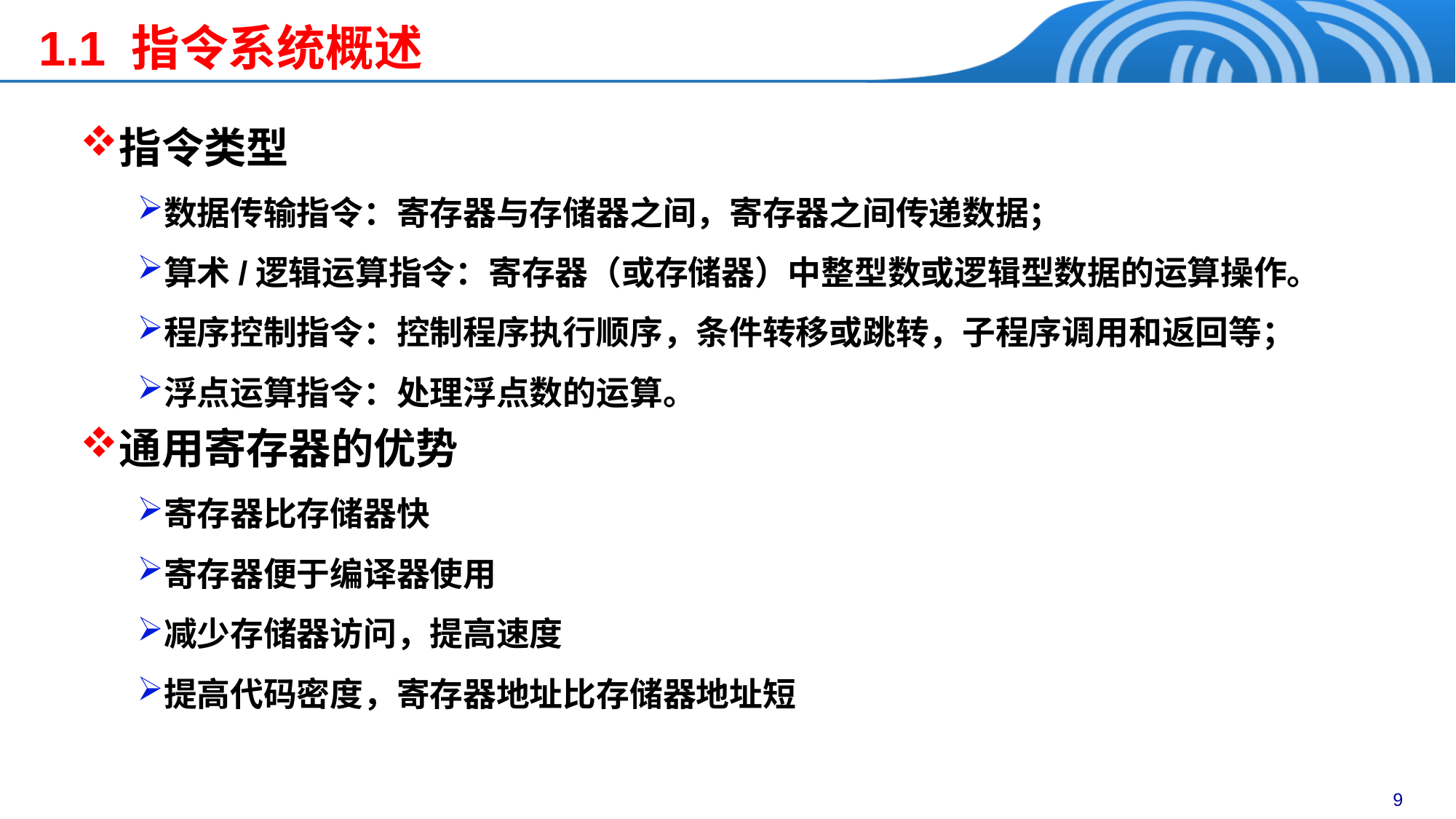

1.1 指令系统概述
指令类型
数据传输指令：寄存器与存储器之间，寄存器之间传递数据；
算术/逻辑运算指令：寄存器（或存储器）中整型数或逻辑型数据的运算操作。
程序控制指令：控制程序执行顺序，条件转移或跳转，子程序调用和返回等；
浮点运算指令：处理浮点数的运算。
通用寄存器的优势
寄存器比存储器快
寄存器便于编译器使用
减少存储器访问，提高速度
提高代码密度，寄存器地址比存储器地址短